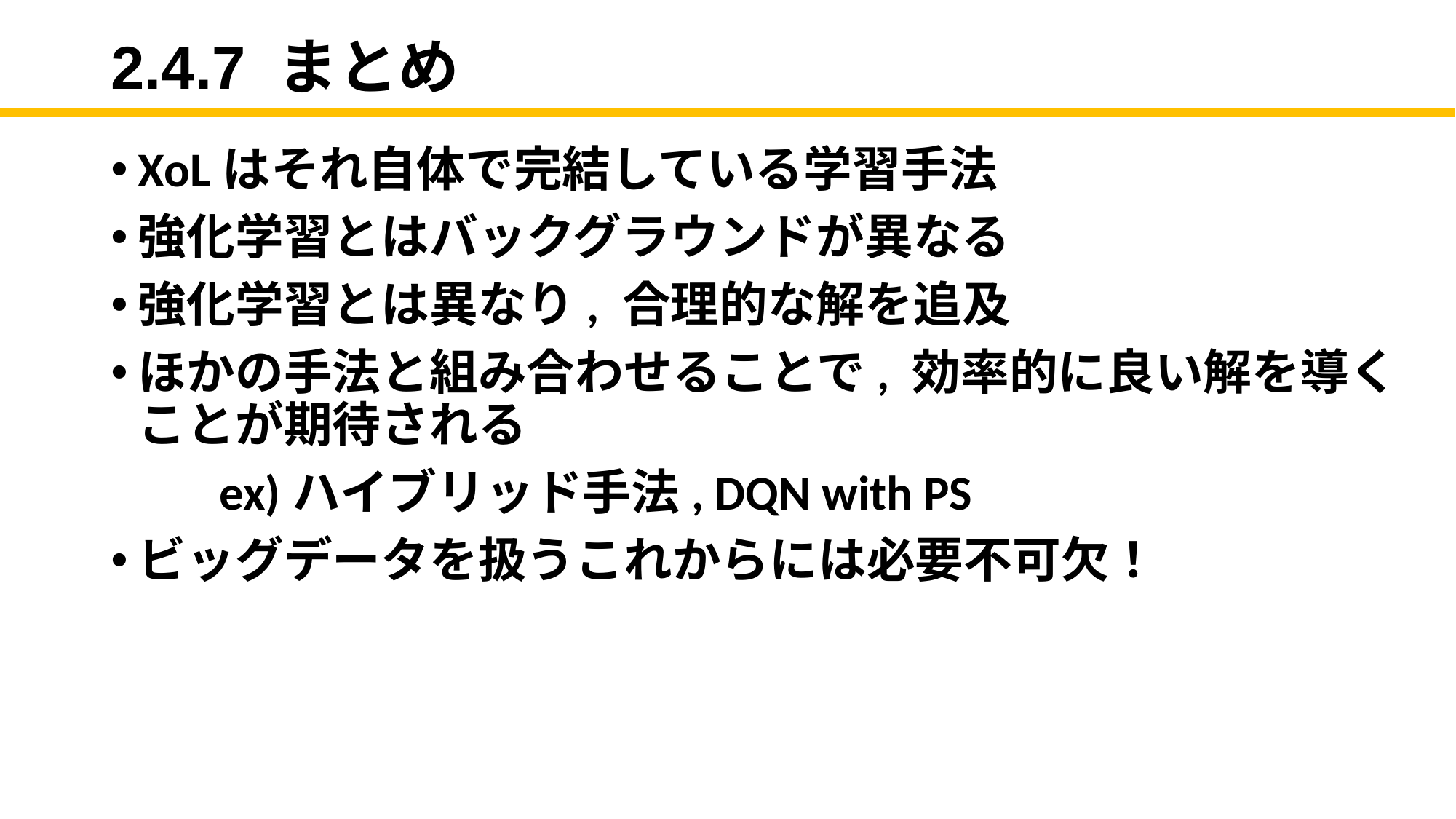

# 2.4.7 まとめ
XoLはそれ自体で完結している学習手法
強化学習とはバックグラウンドが異なる
強化学習とは異なり, 合理的な解を追及
ほかの手法と組み合わせることで, 効率的に良い解を導くことが期待される
　　ex)ハイブリッド手法, DQN with PS
ビッグデータを扱うこれからには必要不可欠！